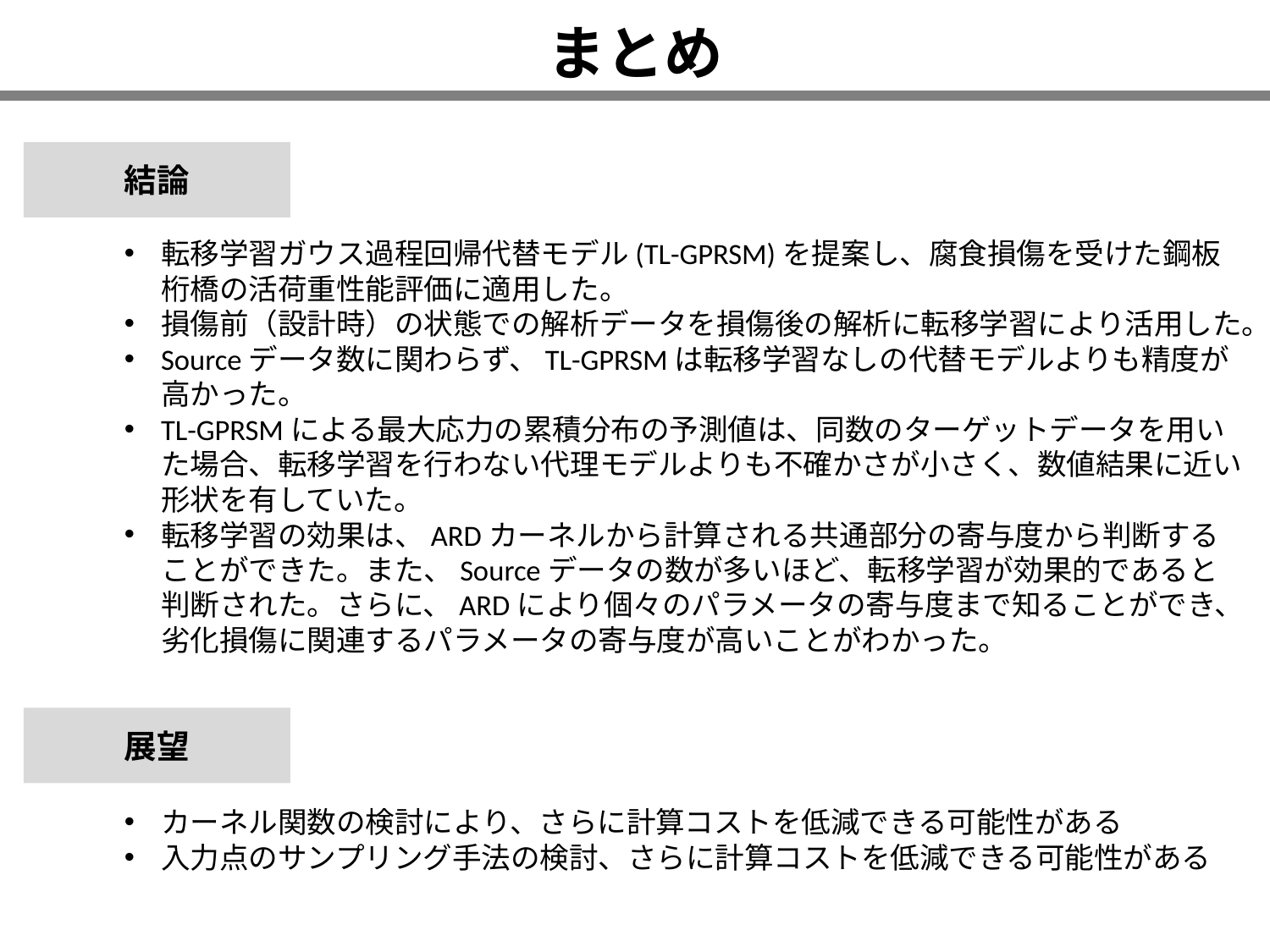

# まとめ
結論
転移学習ガウス過程回帰代替モデル(TL-GPRSM)を提案し、腐食損傷を受けた鋼板桁橋の活荷重性能評価に適用した。
損傷前（設計時）の状態での解析データを損傷後の解析に転移学習により活用した。
Sourceデータ数に関わらず、TL-GPRSMは転移学習なしの代替モデルよりも精度が高かった。
TL-GPRSMによる最大応力の累積分布の予測値は、同数のターゲットデータを用いた場合、転移学習を行わない代理モデルよりも不確かさが小さく、数値結果に近い形状を有していた。
転移学習の効果は、ARDカーネルから計算される共通部分の寄与度から判断することができた。また、Sourceデータの数が多いほど、転移学習が効果的であると判断された。さらに、ARDにより個々のパラメータの寄与度まで知ることができ、劣化損傷に関連するパラメータの寄与度が高いことがわかった。
展望
カーネル関数の検討により、さらに計算コストを低減できる可能性がある
入力点のサンプリング手法の検討、さらに計算コストを低減できる可能性がある